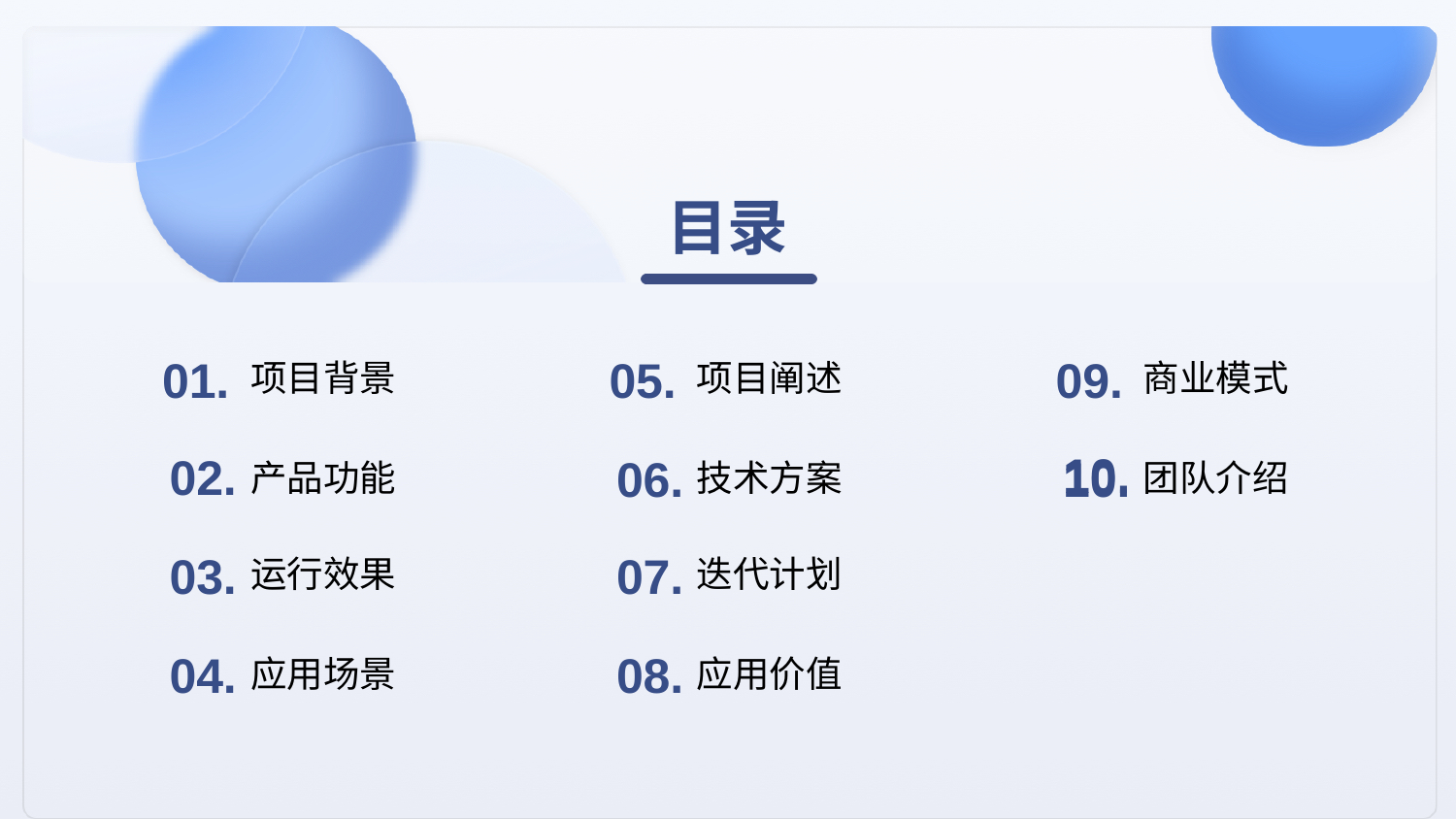

目录
01.
05.
09.
项目背景
项目阐述
商业模式
10.
02.
06.
10.
产品功能
技术方案
团队介绍
03.
07.
运行效果
迭代计划
04.
08.
应用场景
应用价值